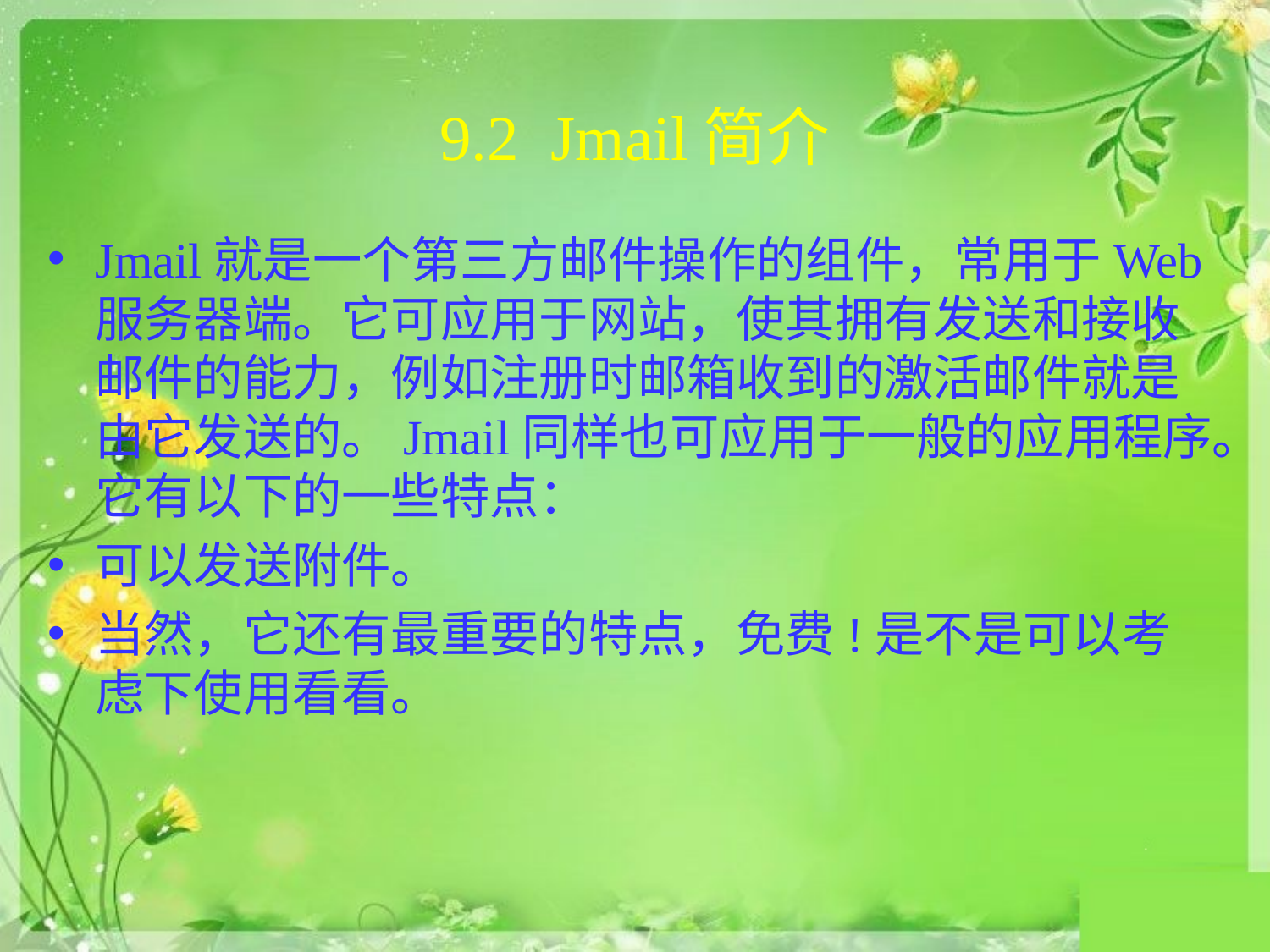

# 9.2  Jmail简介
Jmail就是一个第三方邮件操作的组件，常用于Web服务器端。它可应用于网站，使其拥有发送和接收邮件的能力，例如注册时邮箱收到的激活邮件就是由它发送的。Jmail同样也可应用于一般的应用程序。它有以下的一些特点：
可以发送附件。
当然，它还有最重要的特点，免费!是不是可以考虑下使用看看。